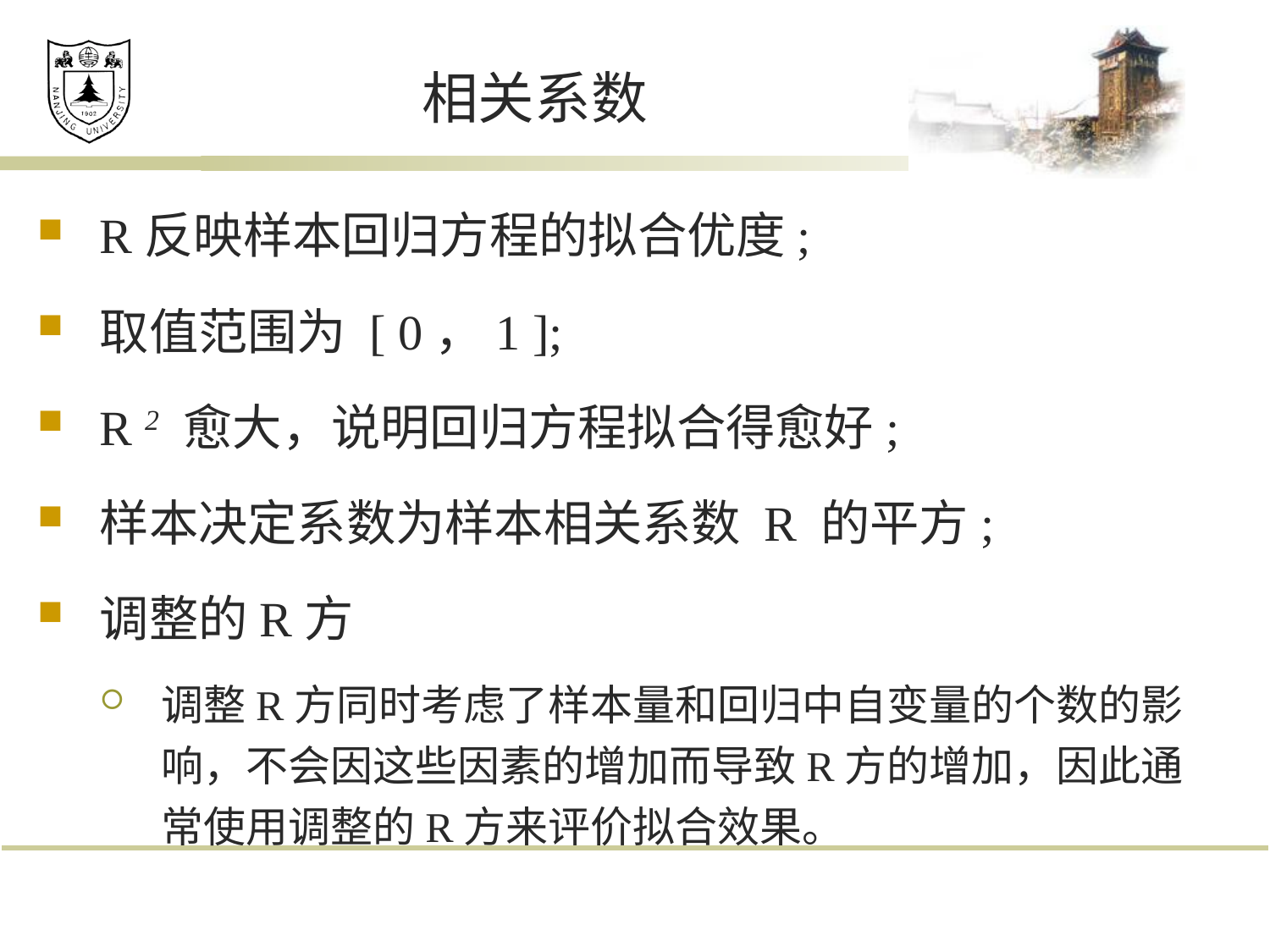

# 相关系数
R反映样本回归方程的拟合优度;
取值范围为 [ 0，1 ];
R 2 愈大，说明回归方程拟合得愈好;
样本决定系数为样本相关系数 R 的平方;
调整的R方
调整R方同时考虑了样本量和回归中自变量的个数的影响，不会因这些因素的增加而导致R方的增加，因此通常使用调整的R方来评价拟合效果。